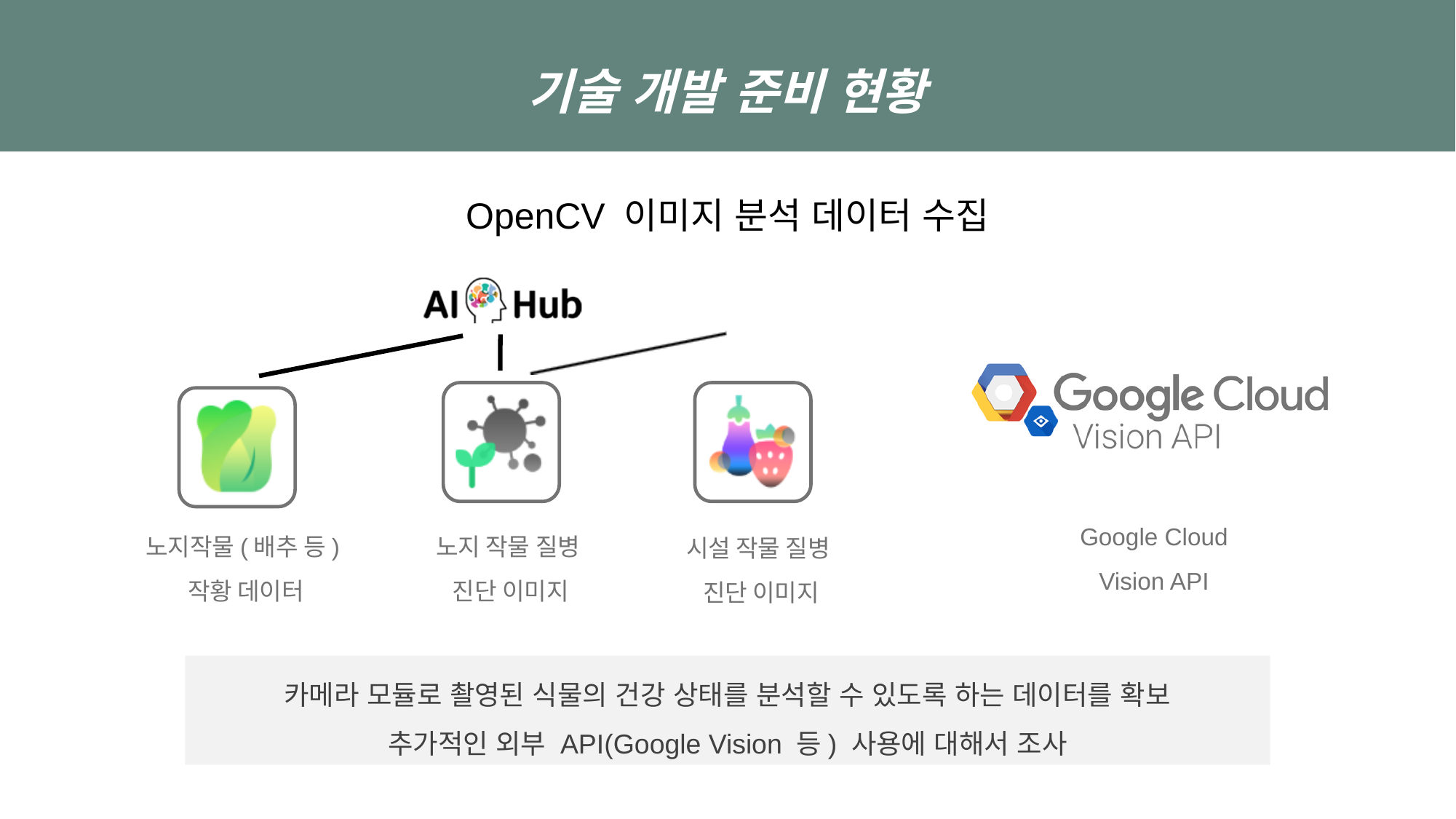

기술 개발 준비 현황
OpenCV 이미지 분석 데이터 수집

노지작물(배추 등)
작황 데이터
노지 작물 질병
진단 이미지
시설 작물 질병
진단 이미지

Google Cloud
Vision API
카메라 모듈로 촬영된 식물의 건강 상태를 분석할 수 있도록 하는 데이터를 확보
추가적인 외부 API(Google Vision 등) 사용에 대해서 조사